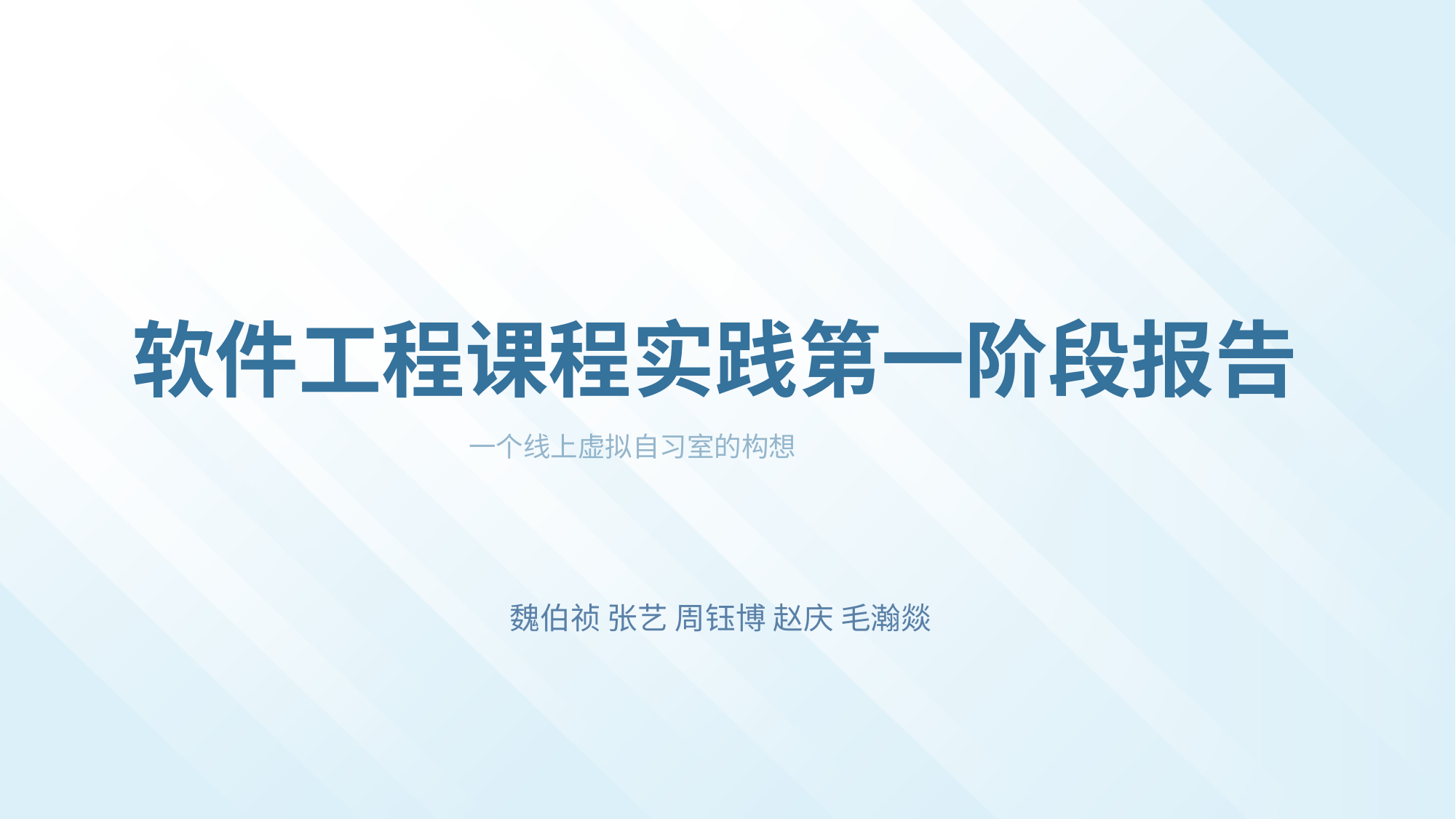

软件工程课程实践第一阶段报告
一个线上虚拟自习室的构想
魏伯祯 张艺 周钰博 赵庆 毛瀚燚